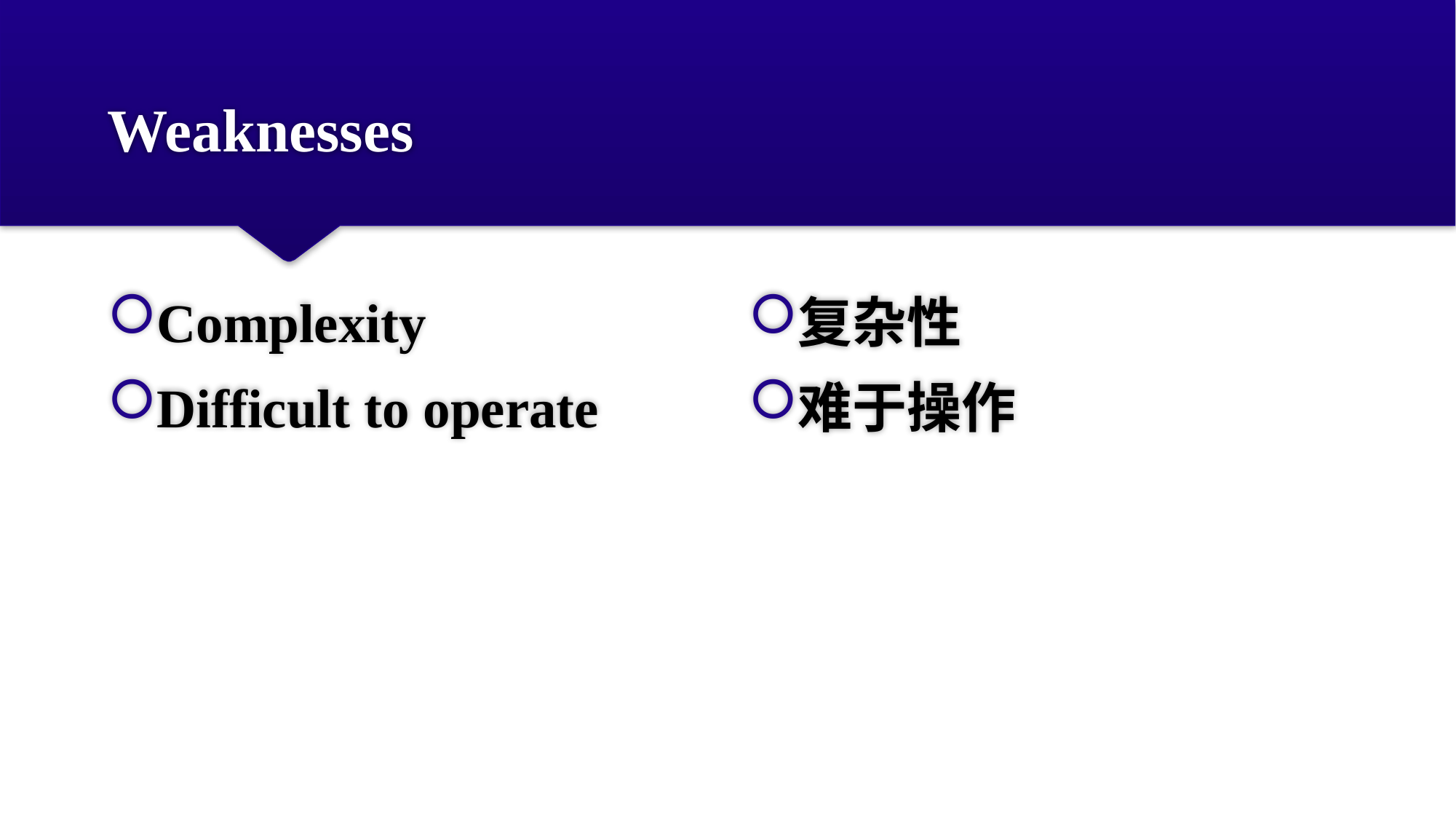

# Weaknesses
Complexity
Difficult to operate

复杂性
难于操作